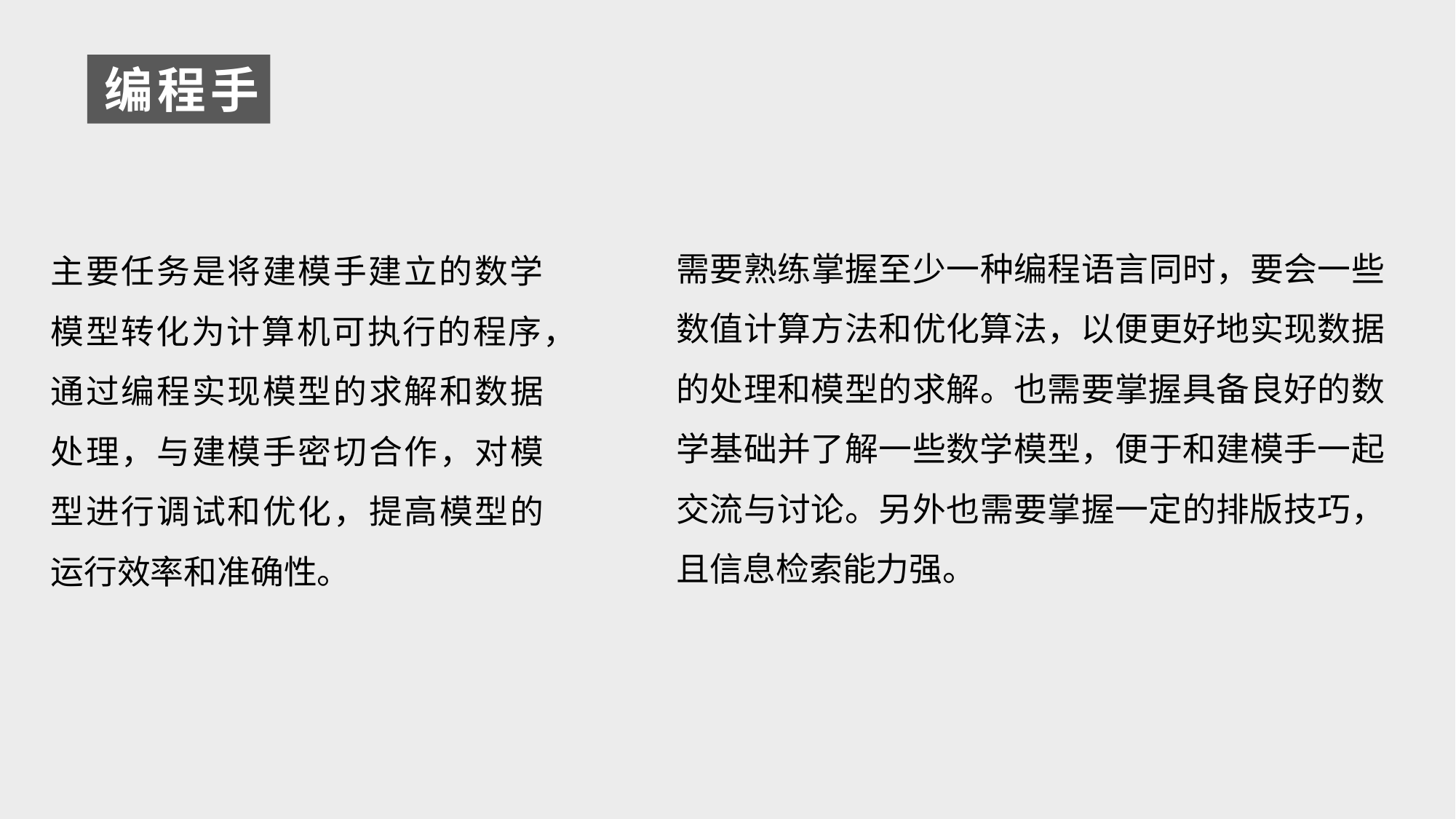

编程手
需要熟练掌握至少一种编程语言同时，要会一些数值计算方法和优化算法，以便更好地实现数据的处理和模型的求解。也需要掌握具备良好的数学基础并了解一些数学模型，便于和建模手一起交流与讨论。另外也需要掌握一定的排版技巧，且信息检索能力强。

主要任务是将建模手建立的数学模型转化为计算机可执行的程序，通过编程实现模型的求解和数据处理，与建模手密切合作，对模型进行调试和优化，提高模型的运行效率和准确性。